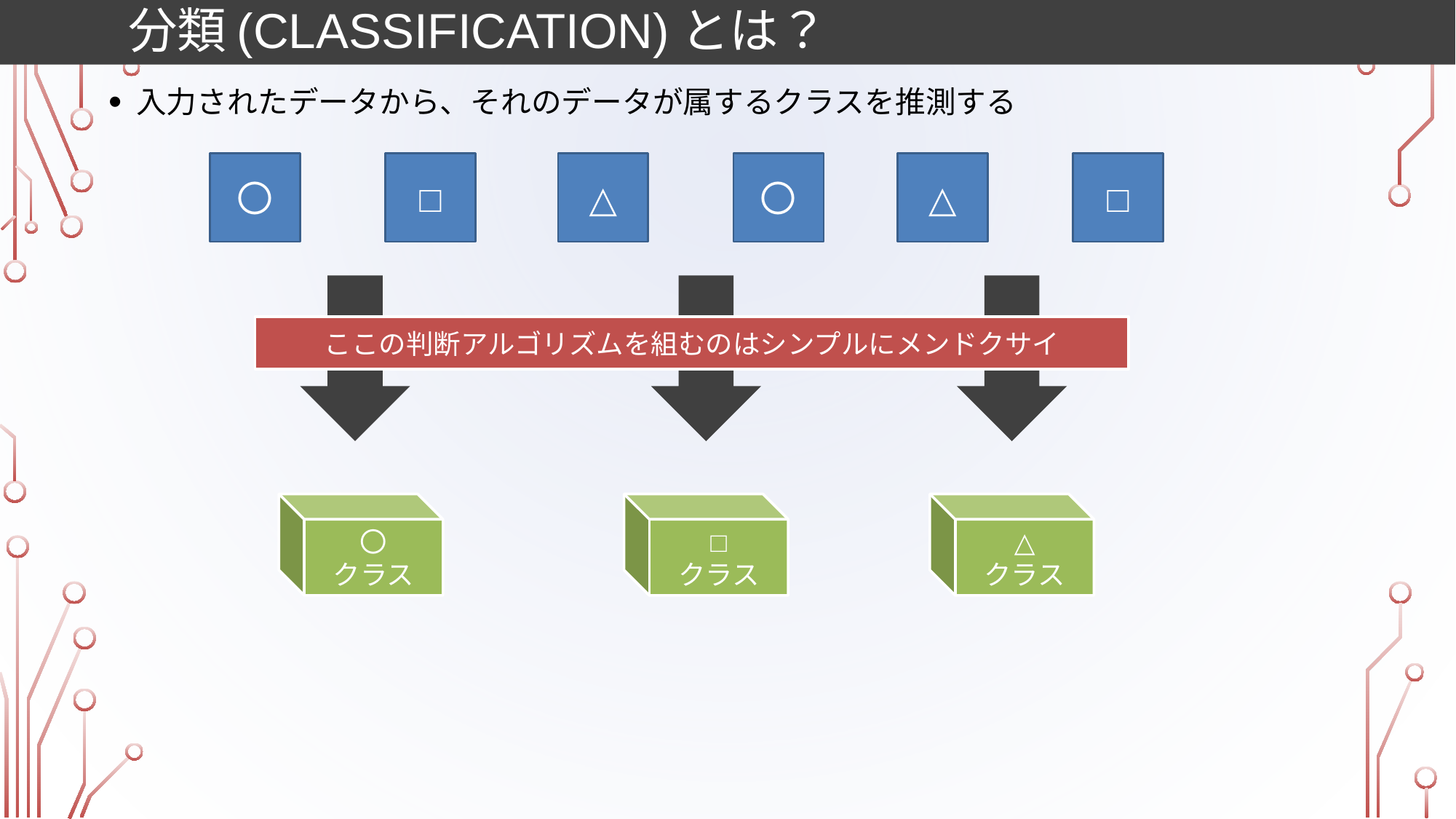

# 分類(Classification)とは？
入力されたデータから、それのデータが属するクラスを推測する
〇
□
□
〇
△
△

ここの判断アルゴリズムを組むのはシンプルにメンドクサイ
〇
クラス
□
クラス
△
クラス